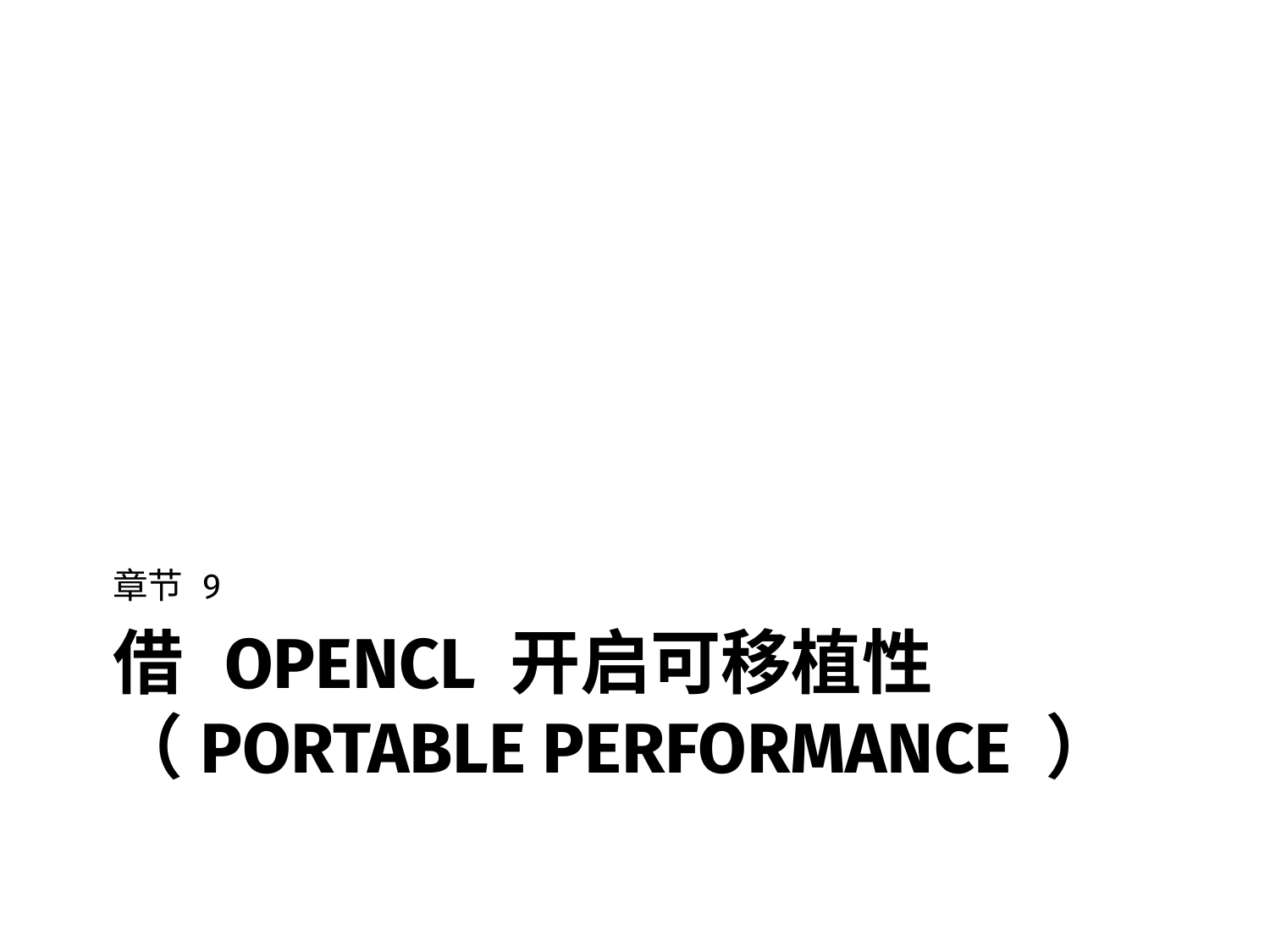

章节 9
借 OpenCL 开启可移植性（portable performance ）